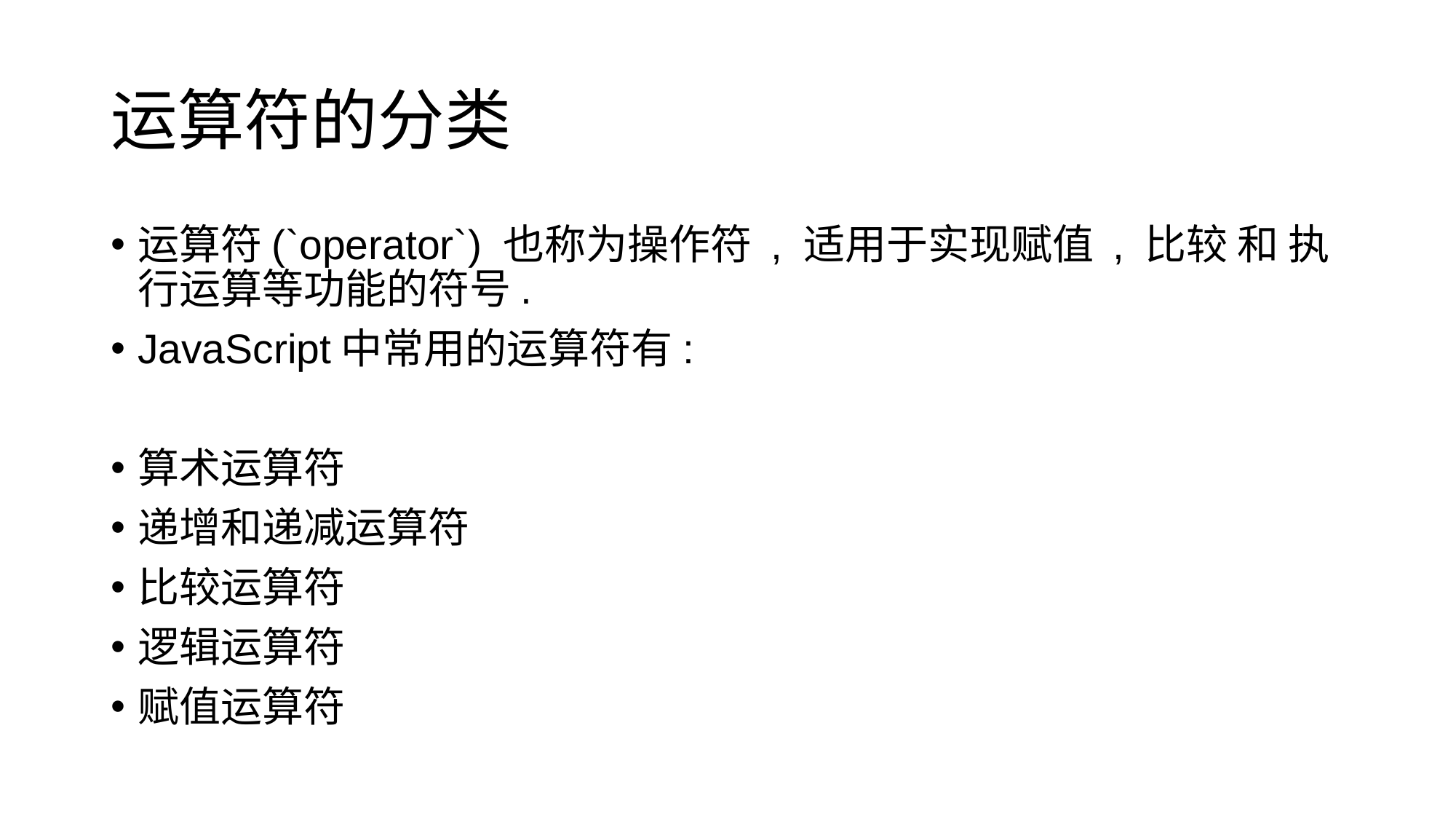

# 运算符的分类
运算符(`operator`) 也称为操作符 , 适用于实现赋值 , 比较 和 执行运算等功能的符号.
JavaScript中常用的运算符有:

算术运算符
递增和递减运算符
比较运算符
逻辑运算符
赋值运算符